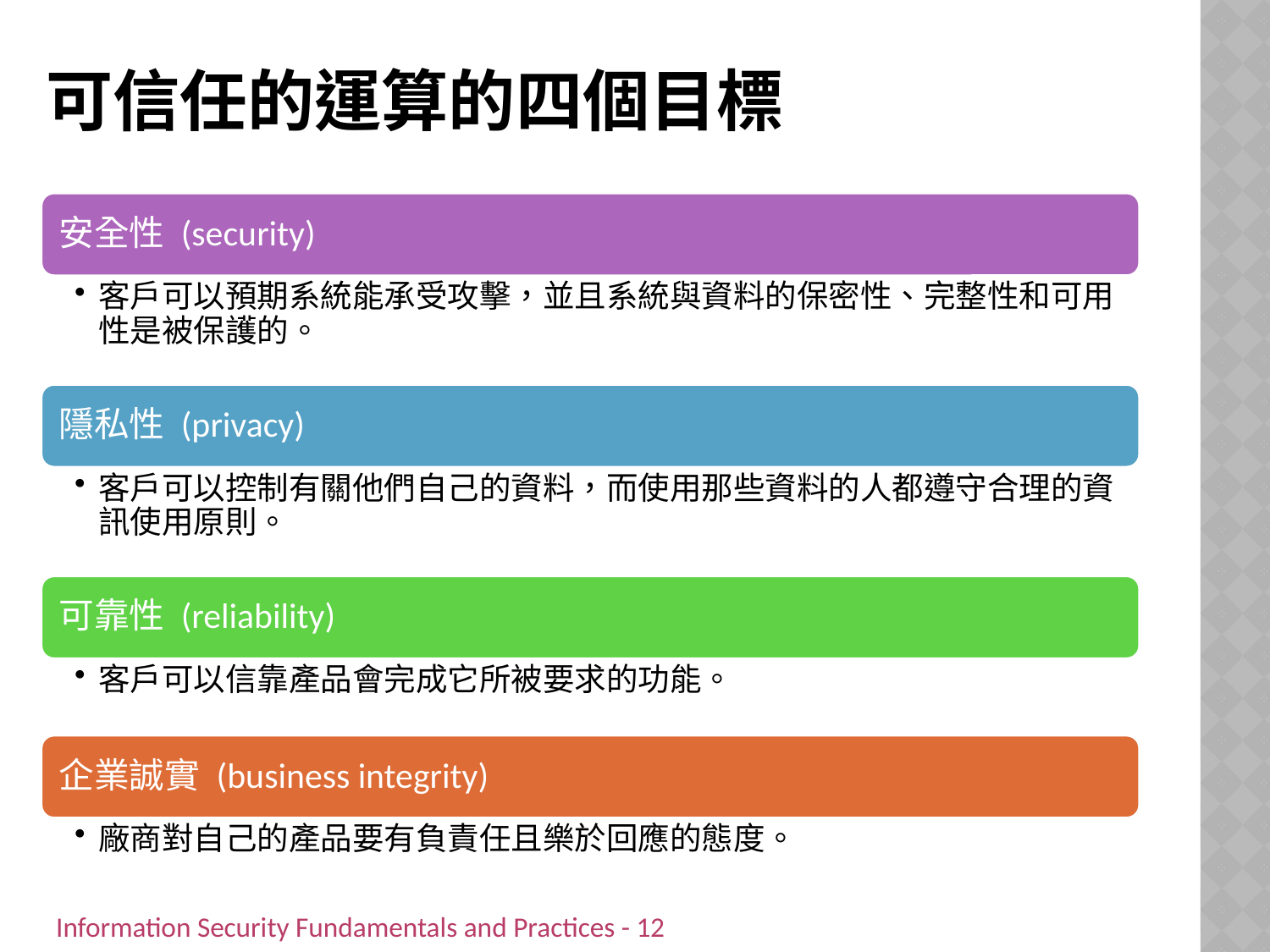

# 可信任的運算的四個目標
安全性 (security)
客戶可以預期系統能承受攻擊，並且系統與資料的保密性、完整性和可用性是被保護的。
隱私性 (privacy)
客戶可以控制有關他們自己的資料，而使用那些資料的人都遵守合理的資訊使用原則。
可靠性 (reliability)
客戶可以信靠產品會完成它所被要求的功能。
企業誠實 (business integrity)
廠商對自己的產品要有負責任且樂於回應的態度。